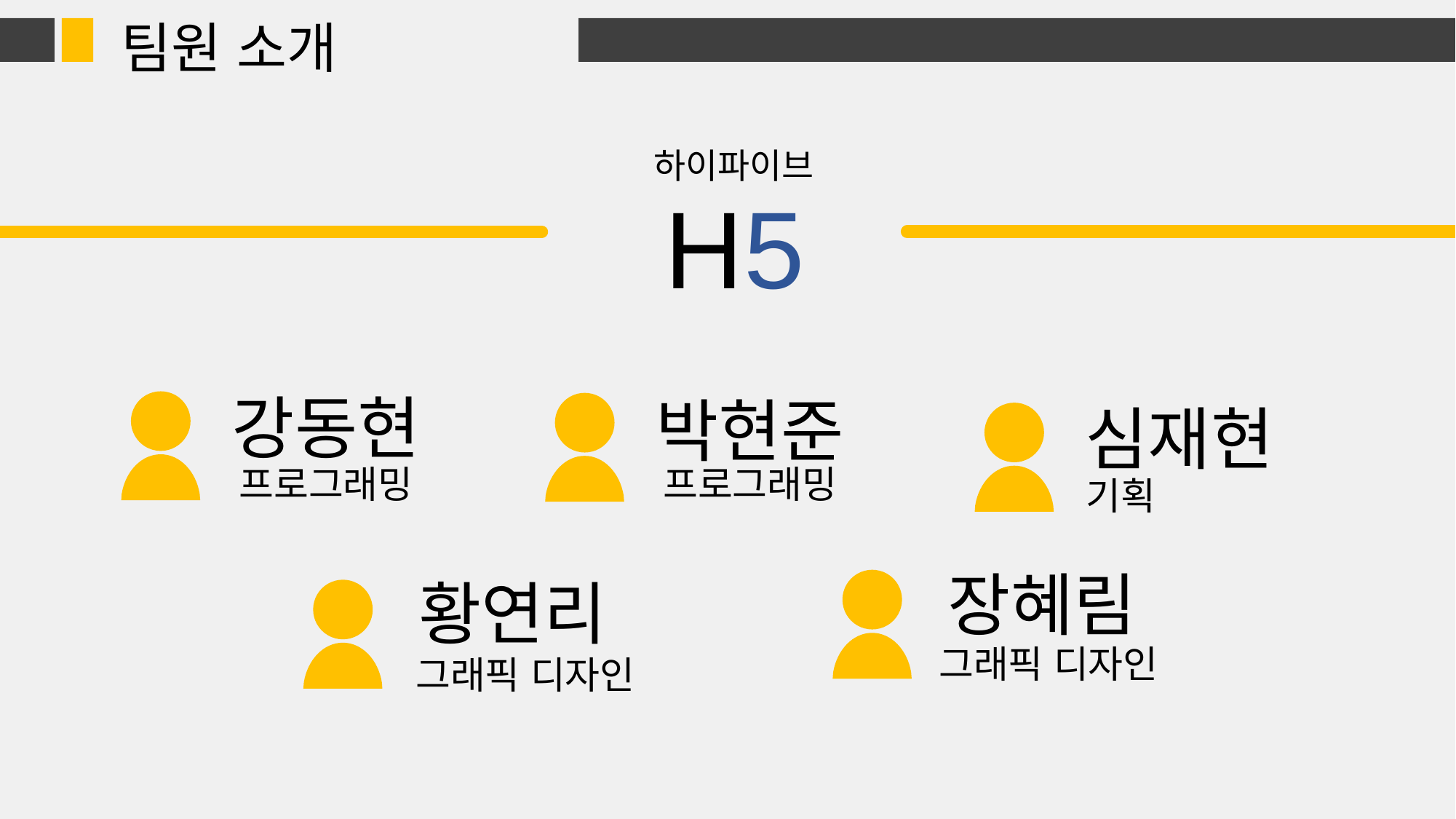

팀원 소개

하이파이브
H5
강동현
프로그래밍

박현준
프로그래밍

심재현
기획

장혜림
그래픽 디자인

황연리
그래픽 디자인